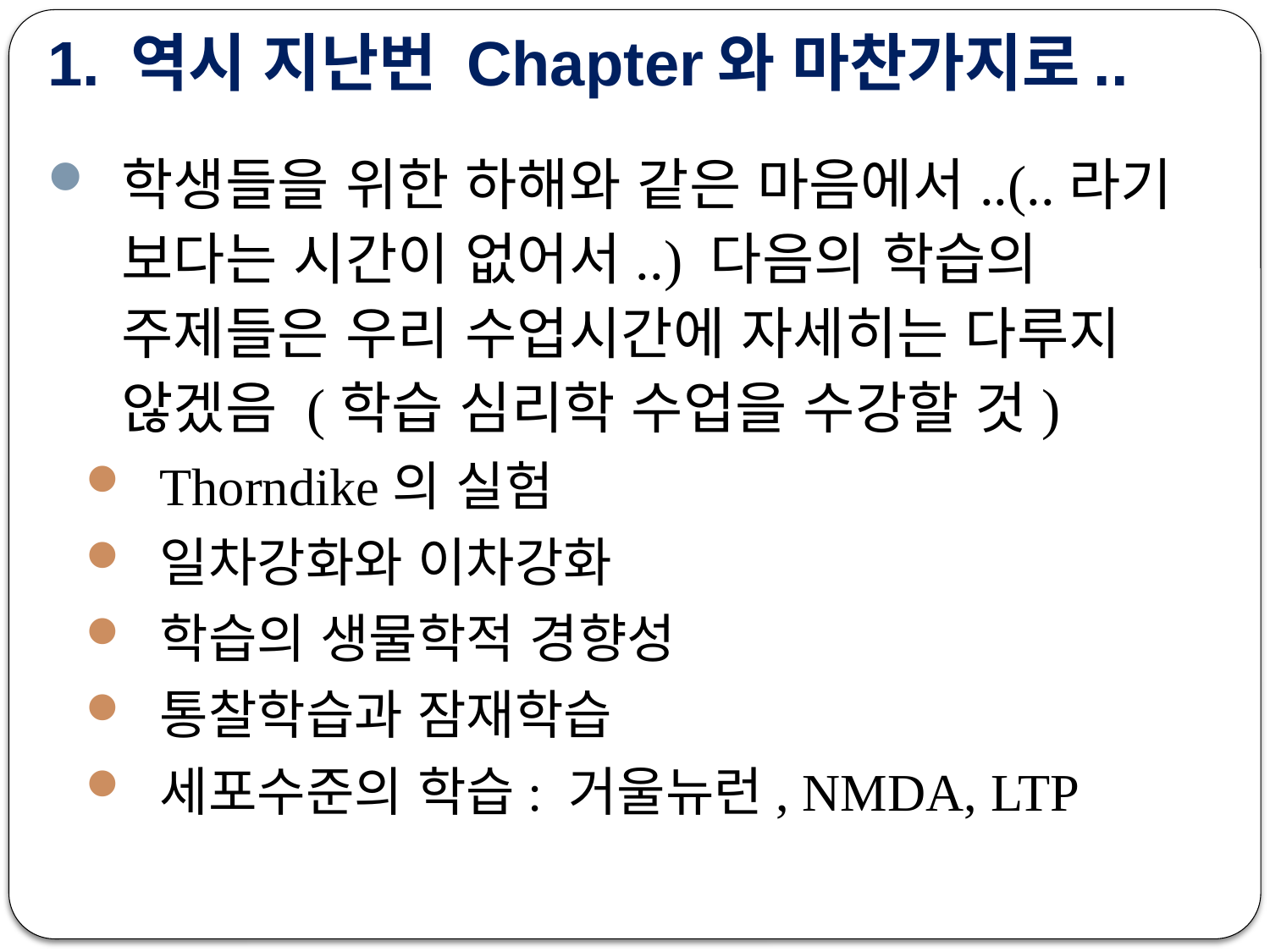

# 1. 역시 지난번 Chapter와 마찬가지로..
학생들을 위한 하해와 같은 마음에서..(..라기 보다는 시간이 없어서..) 다음의 학습의 주제들은 우리 수업시간에 자세히는 다루지 않겠음 (학습 심리학 수업을 수강할 것)
Thorndike의 실험
일차강화와 이차강화
학습의 생물학적 경향성
통찰학습과 잠재학습
세포수준의 학습: 거울뉴런, NMDA, LTP